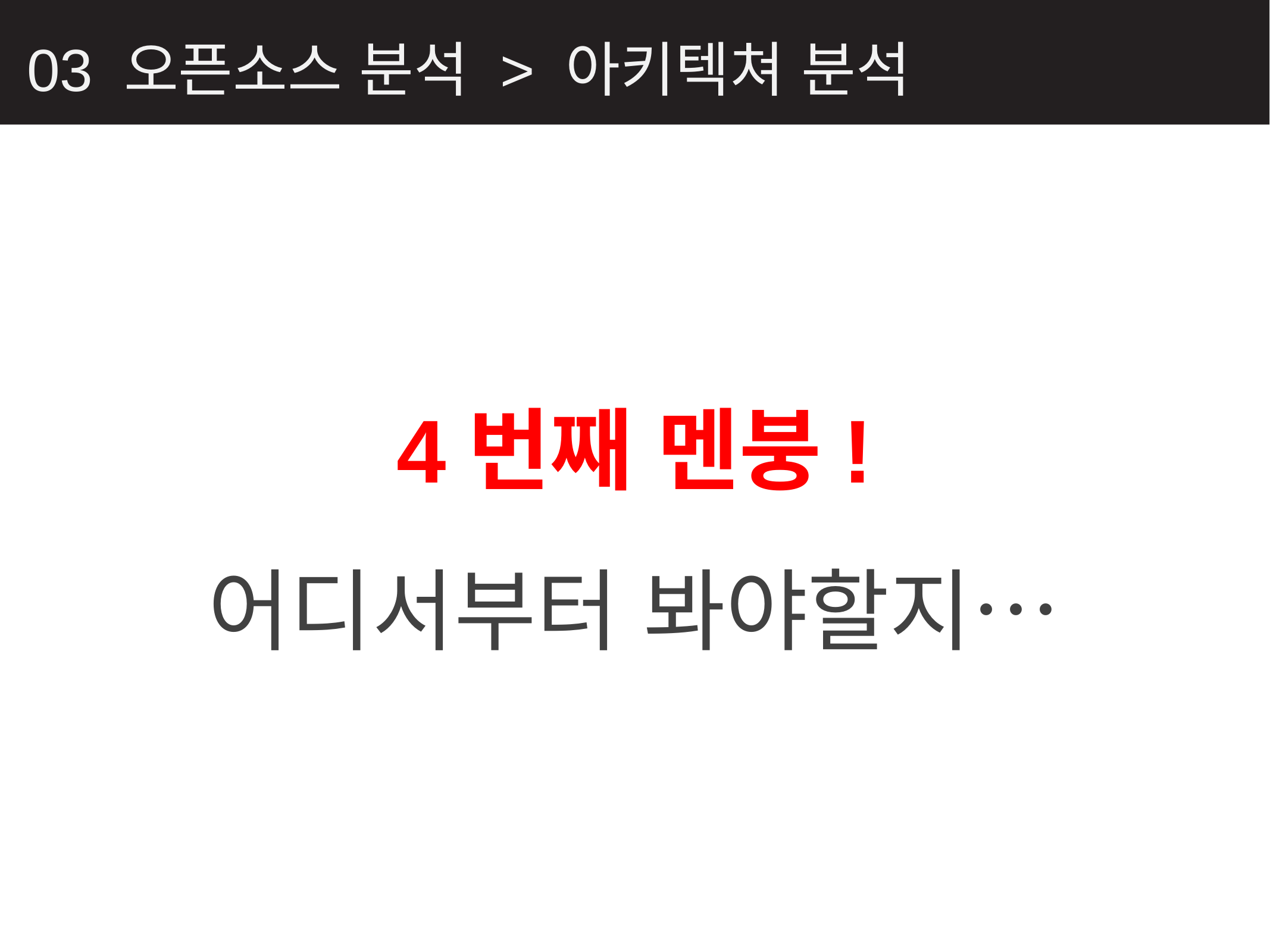

03 오픈소스 분석 > 아키텍쳐 분석
4번째 멘붕!
어디서부터 봐야할지…